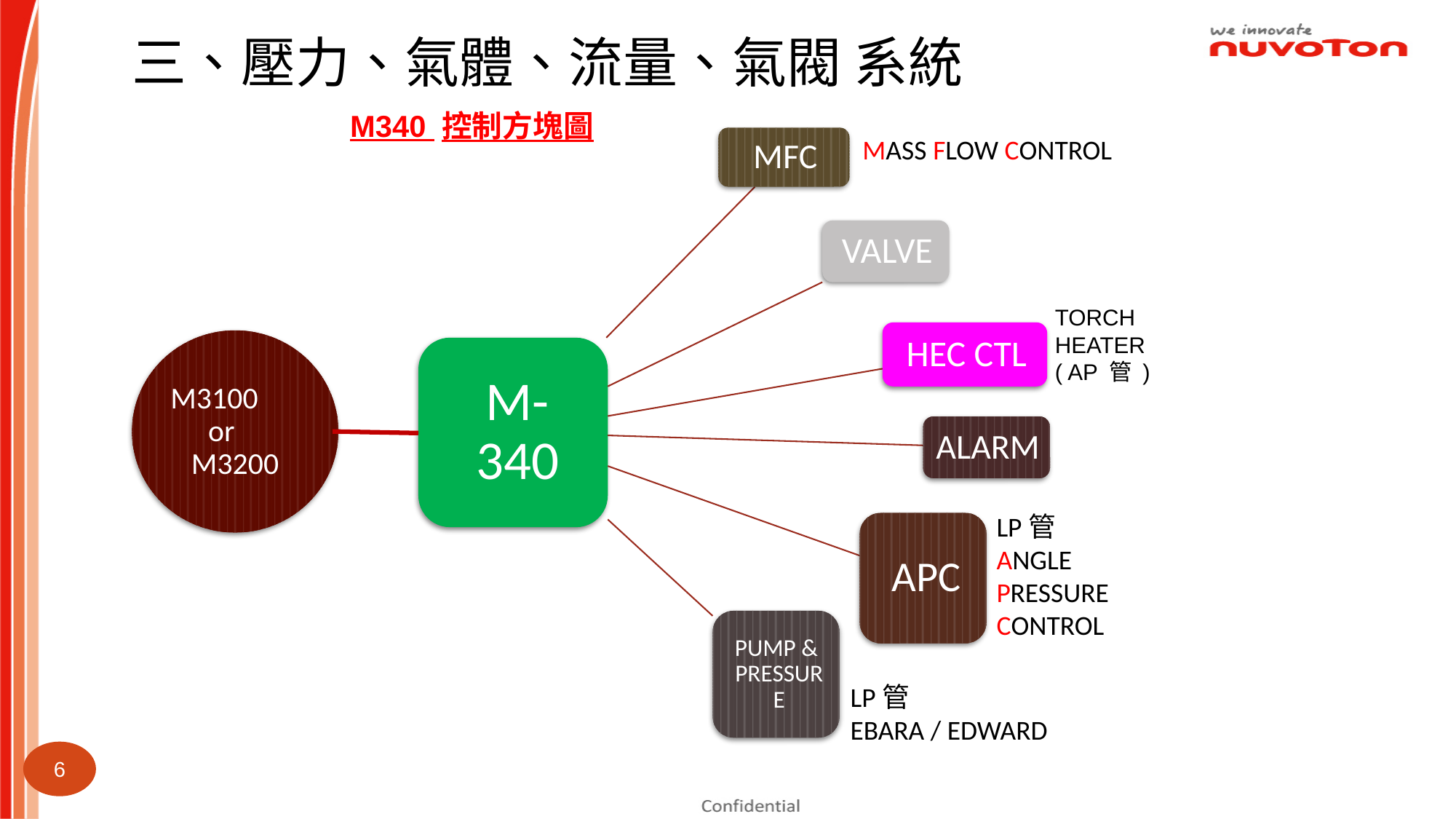

三、壓力、氣體、流量、氣閥 系統
M340 控制方塊圖
M-340
MFC
APC
PUMP &  PRESSURE
ALARM
VALVE
HEC CTL
MASS FLOW CONTROL
TORCH HEATER
( AP 管 )

M3100       or     M3200
LP管
ANGLE PRESSURE CONTROL
LP管
EBARA / EDWARD
6